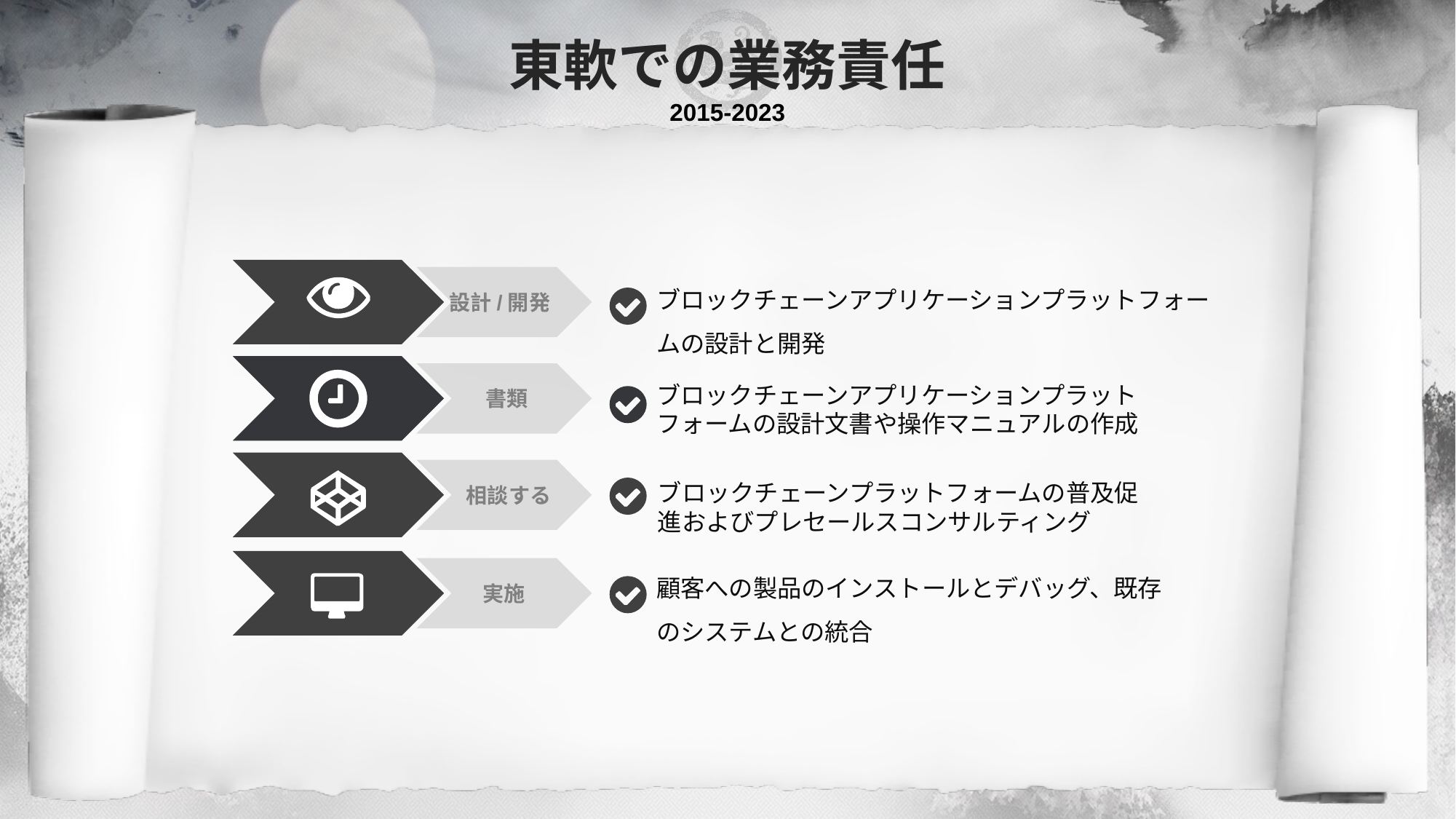

東軟での業務責任
2015-2023

設計/開発
ブロックチェーンアプリケーションプラットフォームの設計と開発

書類

ブロックチェーンアプリケーションプラットフォームの設計文書や操作マニュアルの作成

相談する

ブロックチェーンプラットフォームの普及促進およびプレセールスコンサルティング

実施
顧客への製品のインストールとデバッグ、既存のシステムとの統合